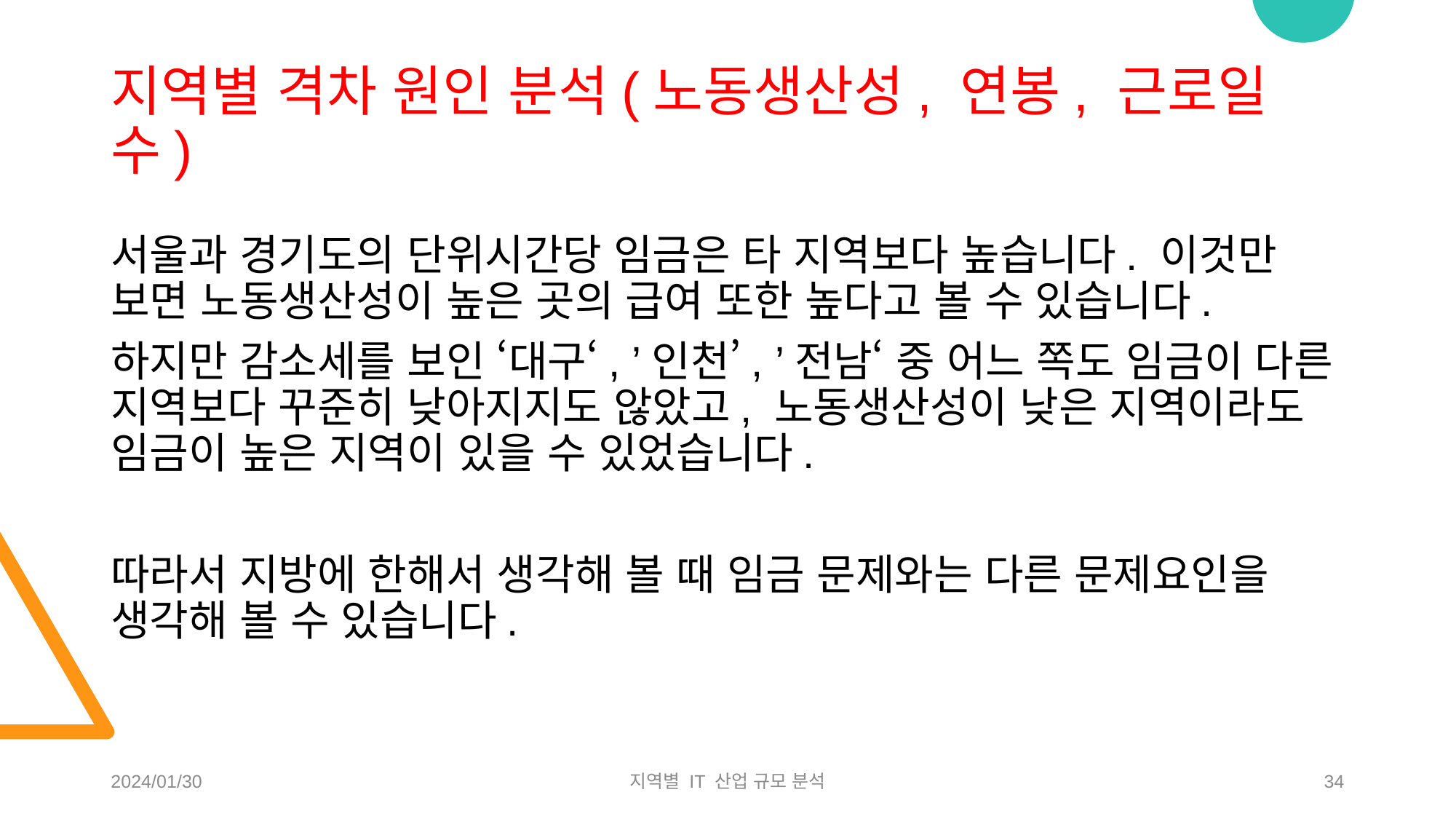

# 지역별 격차 원인 분석(노동생산성, 연봉, 근로일수)
서울과 경기도의 단위시간당 임금은 타 지역보다 높습니다. 이것만 보면 노동생산성이 높은 곳의 급여 또한 높다고 볼 수 있습니다.
하지만 감소세를 보인 ‘대구‘, ’인천’, ’전남‘ 중 어느 쪽도 임금이 다른 지역보다 꾸준히 낮아지지도 않았고, 노동생산성이 낮은 지역이라도 임금이 높은 지역이 있을 수 있었습니다.

따라서 지방에 한해서 생각해 볼 때 임금 문제와는 다른 문제요인을 생각해 볼 수 있습니다.

2024/01/30
지역별 IT 산업 규모 분석
34